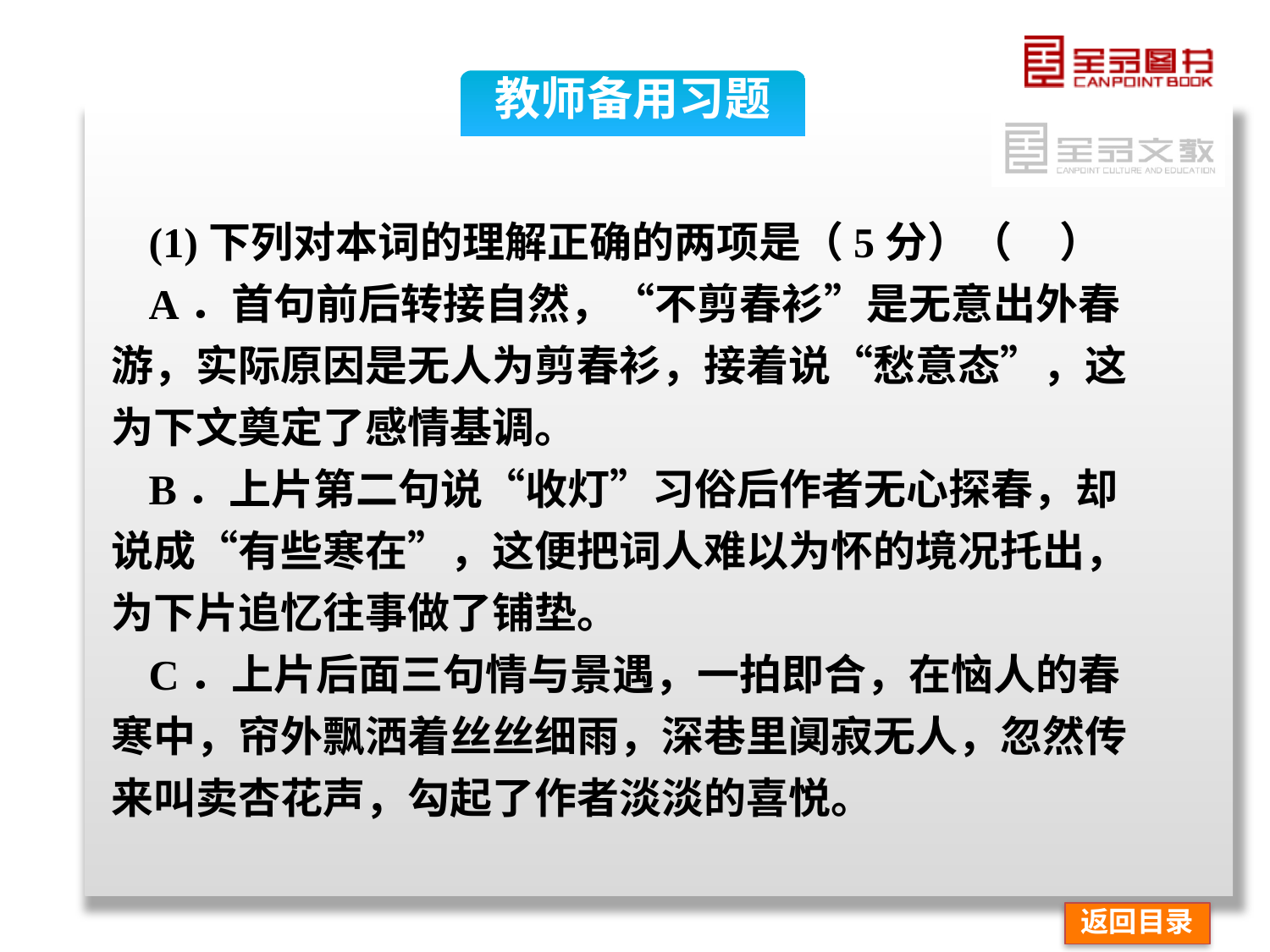

教师备用习题
(1)下列对本词的理解正确的两项是（5分）（     ）
A．首句前后转接自然，“不剪春衫”是无意出外春游，实际原因是无人为剪春衫，接着说“愁意态”，这为下文奠定了感情基调。
B．上片第二句说“收灯”习俗后作者无心探春，却说成“有些寒在”，这便把词人难以为怀的境况托出，为下片追忆往事做了铺垫。
C．上片后面三句情与景遇，一拍即合，在恼人的春寒中，帘外飘洒着丝丝细雨，深巷里阒寂无人，忽然传来叫卖杏花声，勾起了作者淡淡的喜悦。
返回目录